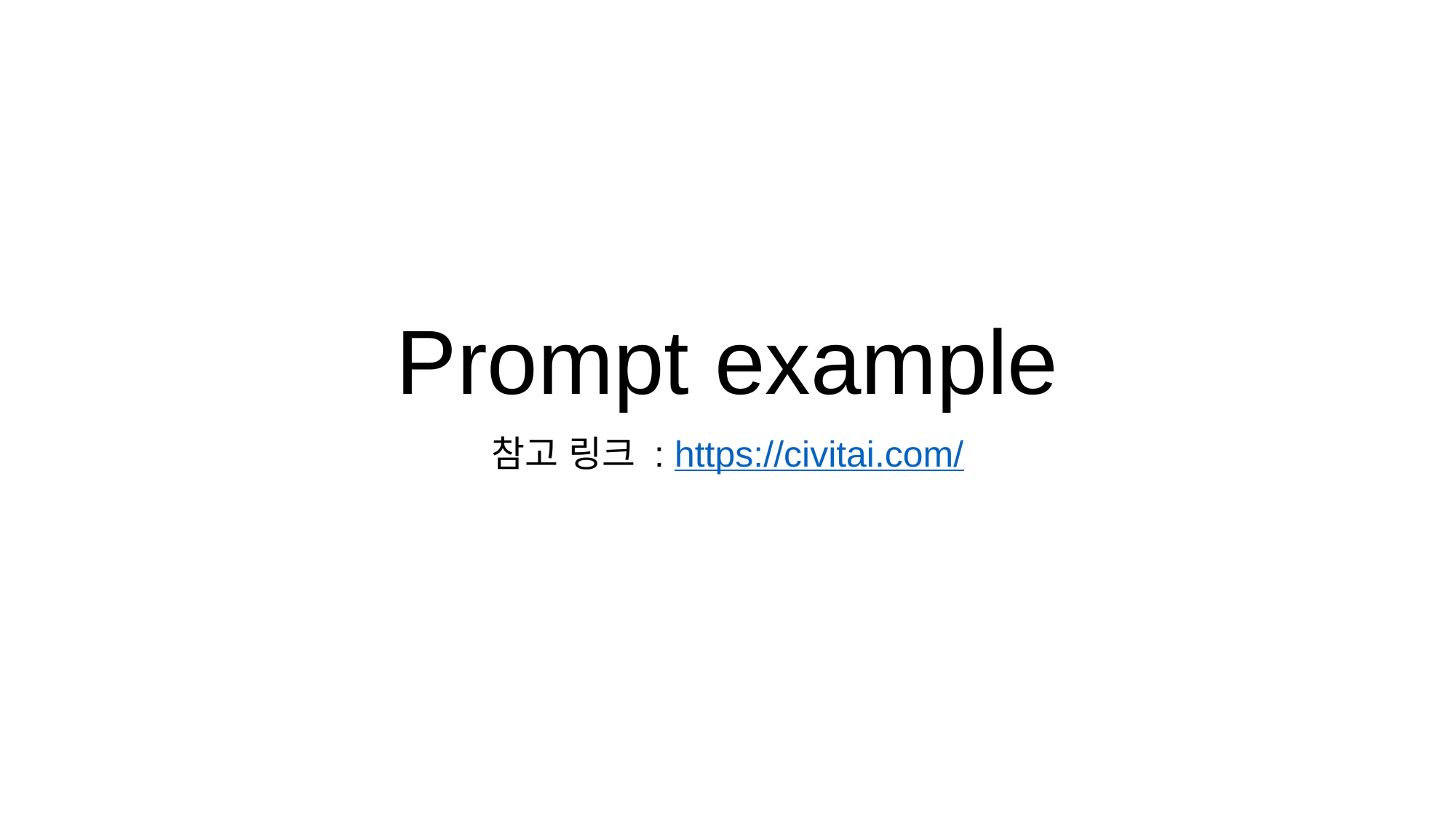

# Prompt example
참고 링크 : https://civitai.com/